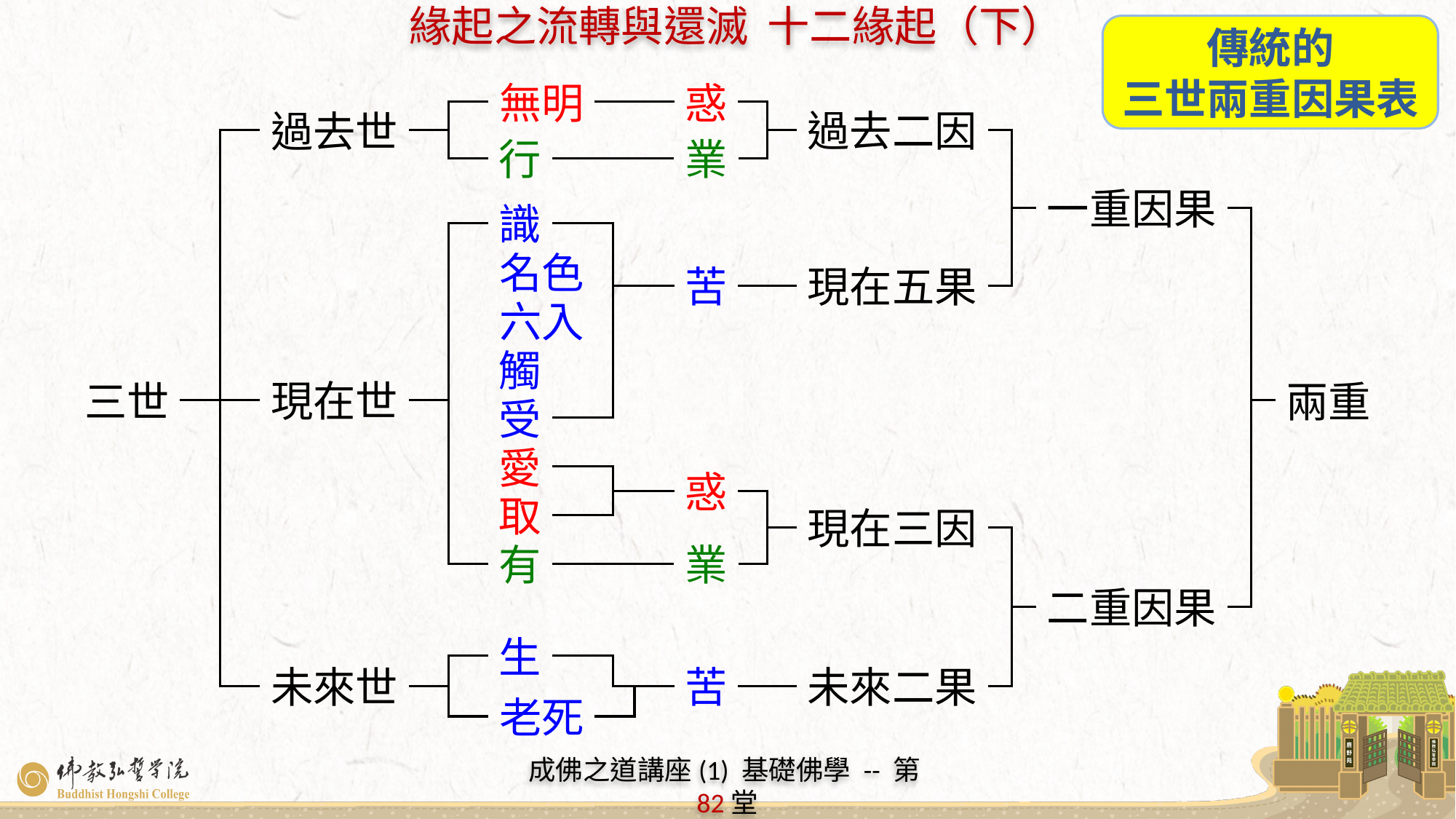

傳統的
三世兩重因果表
無明
惑
業
苦
惑
業
苦
過去二因
現在五果
現在三因
未來二果
過去世
行
一重因果
二重因果
識
名色
六入
觸
現在世
三世
兩重
受
愛
取
有
生
未來世
老死